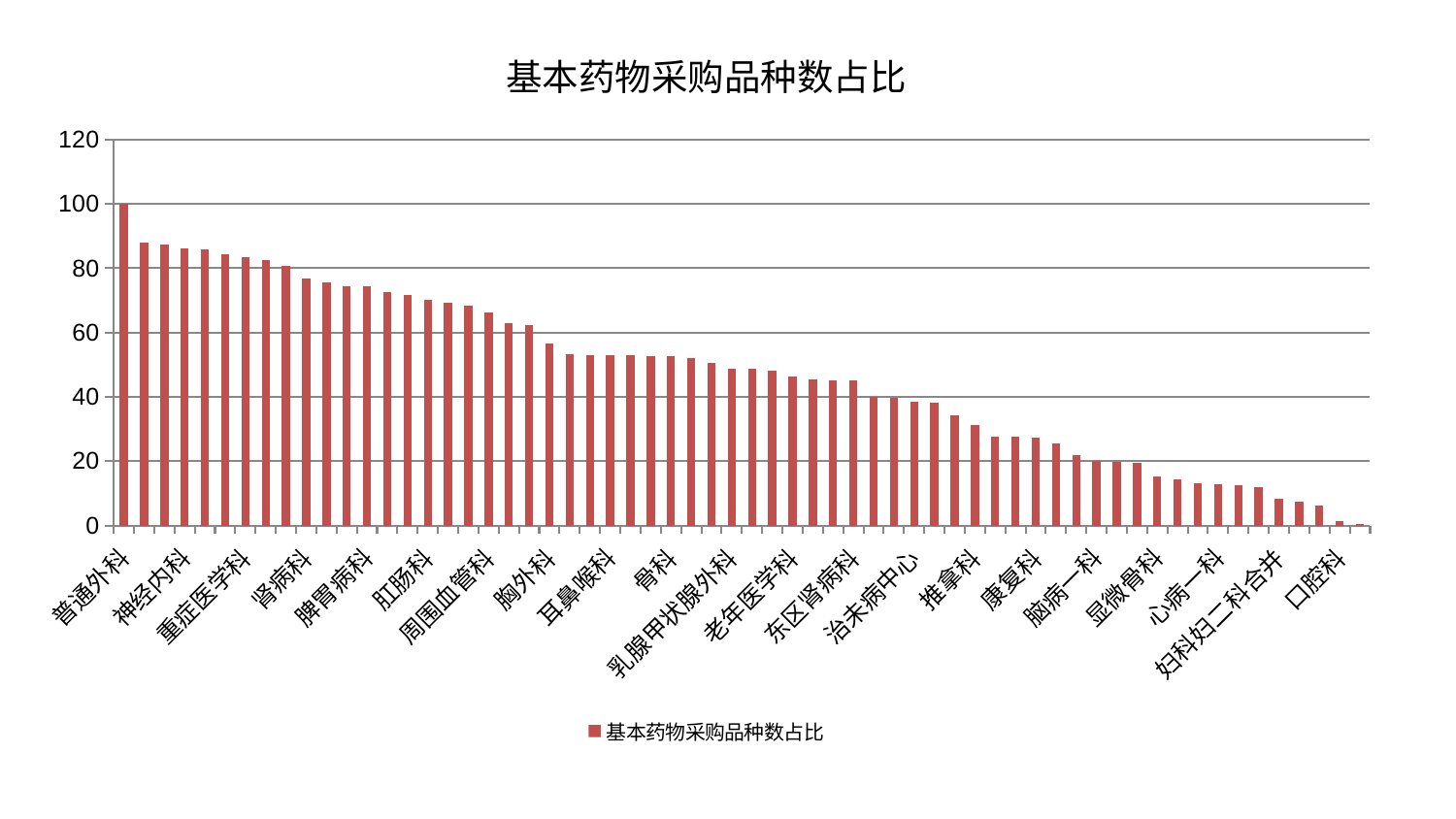

### Chart: 基本药物采购品种数占比

| Category | 基本药物采购品种数占比 |
|---|---|
| 普通外科 | 100.0 |
| 妇二科 | 87.91482878123497 |
| 神经外科 | 87.51937336577701 |
| 神经内科 | 86.10364378830067 |
| 皮肤科 | 85.98867514750555 |
| 儿科 | 84.29321667972691 |
| 重症医学科 | 83.40332573710822 |
| 脾胃科消化科合并 | 82.41448450062578 |
| 风湿病科 | 80.61178018260586 |
| 肾病科 | 76.89341999628039 |
| 综合内科 | 75.53226566932183 |
| 运动损伤骨科 | 74.43524883486707 |
| 脾胃病科 | 74.35266507181595 |
| 心病四科 | 72.456315455582 |
| 血液科 | 71.72716373391451 |
| 肛肠科 | 70.11638060735356 |
| 妇科 | 69.13110410406102 |
| 心病三科 | 68.44495930371025 |
| 周围血管科 | 66.23792373906312 |
| 眼科 | 62.884261101761034 |
| 创伤骨科 | 62.315968583093145 |
| 胸外科 | 56.63061170981316 |
| 泌尿外科 | 53.27435617655555 |
| 微创骨科 | 53.071577402702104 |
| 耳鼻喉科 | 53.031165532764646 |
| 脑病二科 | 52.91811592843439 |
| 西区重症医学科 | 52.61134265053156 |
| 骨科 | 52.58641016838097 |
| 中医外治中心 | 52.01083230949858 |
| 脊柱骨科 | 50.50864829988501 |
| 乳腺甲状腺外科 | 48.63678390410199 |
| 脑病三科 | 48.62500614496638 |
| 肝胆外科 | 48.16241355738514 |
| 老年医学科 | 46.383309089087945 |
| 小儿骨科 | 45.40308909637306 |
| 美容皮肤科 | 45.19376097340309 |
| 东区肾病科 | 45.055314343137134 |
| 男科 | 40.09345700894945 |
| 肝病科 | 39.69425440028096 |
| 治未病中心 | 38.33655704303607 |
| 呼吸内科 | 38.06382088208236 |
| 肾脏内科 | 34.2763261221973 |
| 推拿科 | 31.11811332225367 |
| 产科 | 27.670347964380927 |
| 针灸科 | 27.560380587549794 |
| 康复科 | 27.249366751672934 |
| 东区重症医学科 | 25.464713051002228 |
| 关节骨科 | 21.780459110318073 |
| 脑病一科 | 20.134149434335043 |
| 心病二科 | 19.910038052838576 |
| 内分泌科 | 19.366741979027395 |
| 显微骨科 | 15.094238849443144 |
| 中医经典科 | 14.314856475096137 |
| 消化内科 | 13.19525823097214 |
| 心病一科 | 12.674376330662144 |
| 小儿推拿科 | 12.493415015947436 |
| 心血管内科 | 11.897528572493016 |
| 妇科妇二科合并 | 8.434665495518946 |
| 身心医学科 | 7.50324607986189 |
| 肿瘤内科 | 6.324918361501587 |
| 口腔科 | 1.2859695097907642 |
| 医院 | 0.32066564131467895 |
188